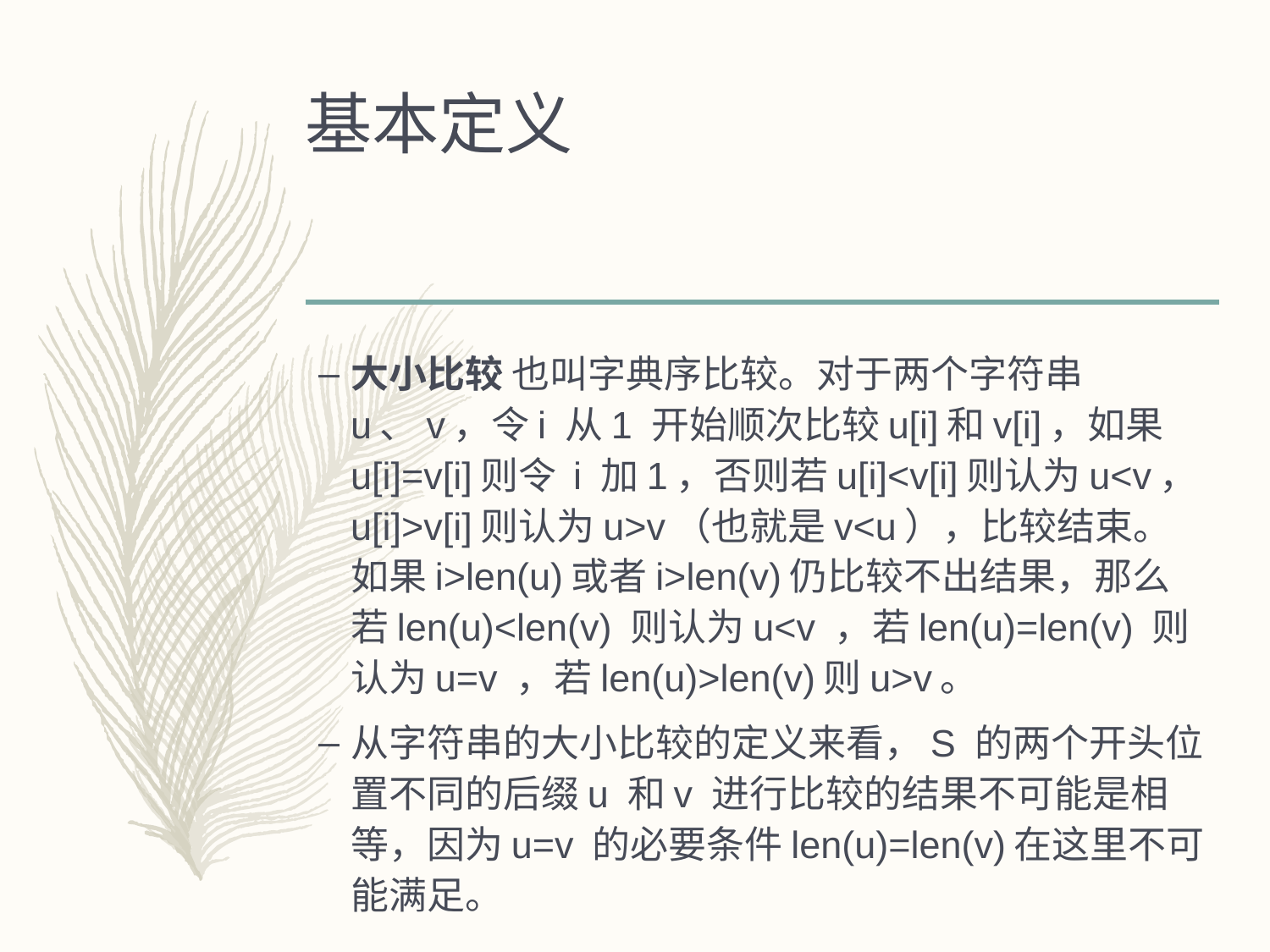

# 基本定义
大小比较 也叫字典序比较。对于两个字符串u、v，令i 从1 开始顺次比较u[i]和v[i]，如果u[i]=v[i]则令 i 加1，否则若u[i]<v[i]则认为u<v，u[i]>v[i]则认为u>v（也就是v<u），比较结束。如果i>len(u)或者i>len(v)仍比较不出结果，那么若len(u)<len(v) 则认为u<v ，若len(u)=len(v) 则认为u=v ，若len(u)>len(v)则u>v。
从字符串的大小比较的定义来看，S 的两个开头位置不同的后缀u 和v 进行比较的结果不可能是相等，因为u=v 的必要条件len(u)=len(v)在这里不可能满足。